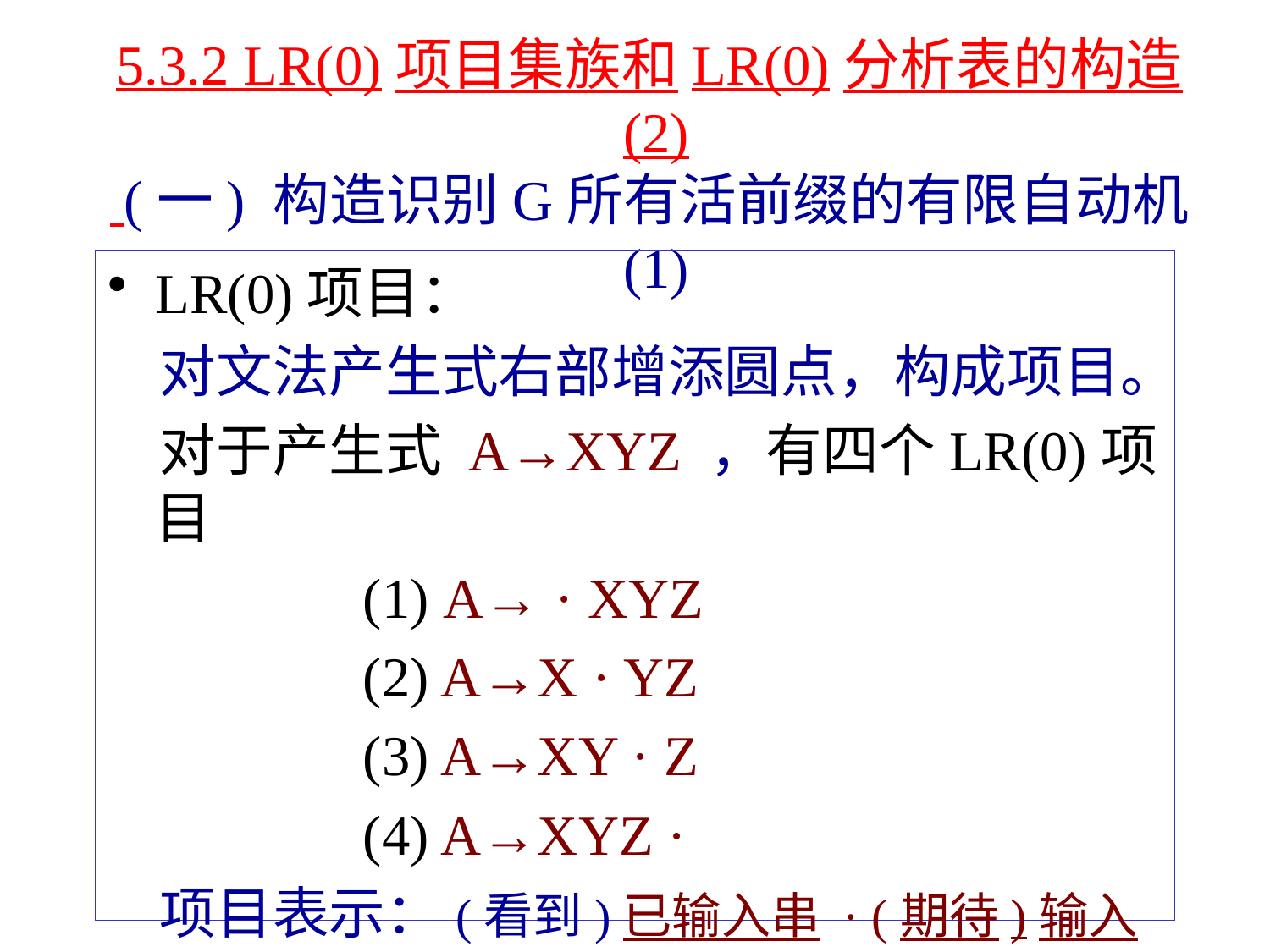

# 5.3.2 LR(0)项目集族和LR(0)分析表的构造(2) (一) 构造识别G所有活前缀的有限自动机(1)
LR(0)项目：
   对文法产生式右部增添圆点，构成项目。
   对于产生式 A→XYZ ，有四个LR(0)项目
                  (1) A→ · XYZ
                  (2) A→X · YZ
                  (3) A→XY · Z
                  (4) A→XYZ ·
   项目表示：(看到)已输入串 · (期待)输入串